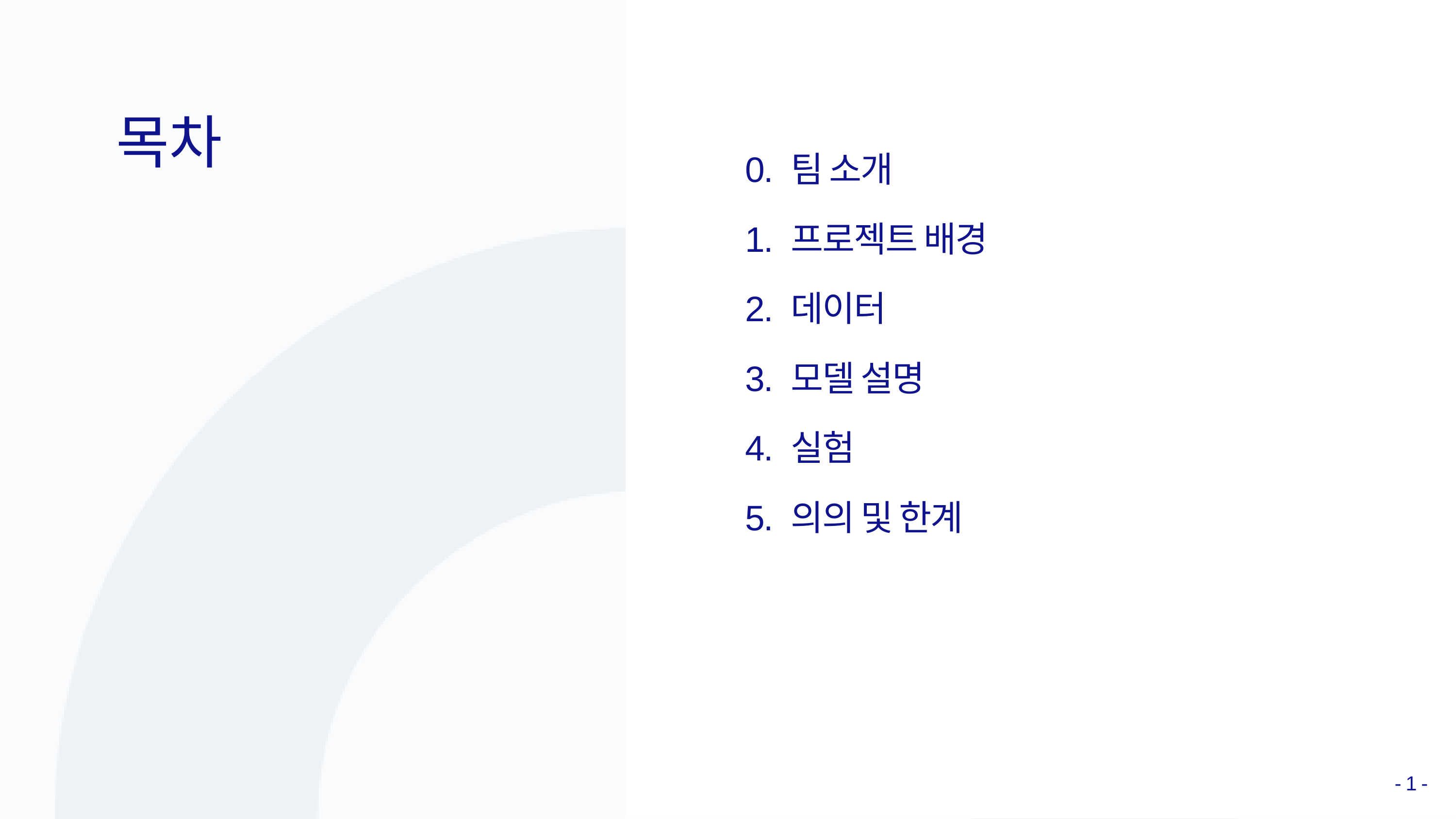

목차
0. 팀 소개
1. 프로젝트 배경
2. 데이터
3. 모델 설명
4. 실험
5. 의의 및 한계

- 1 -